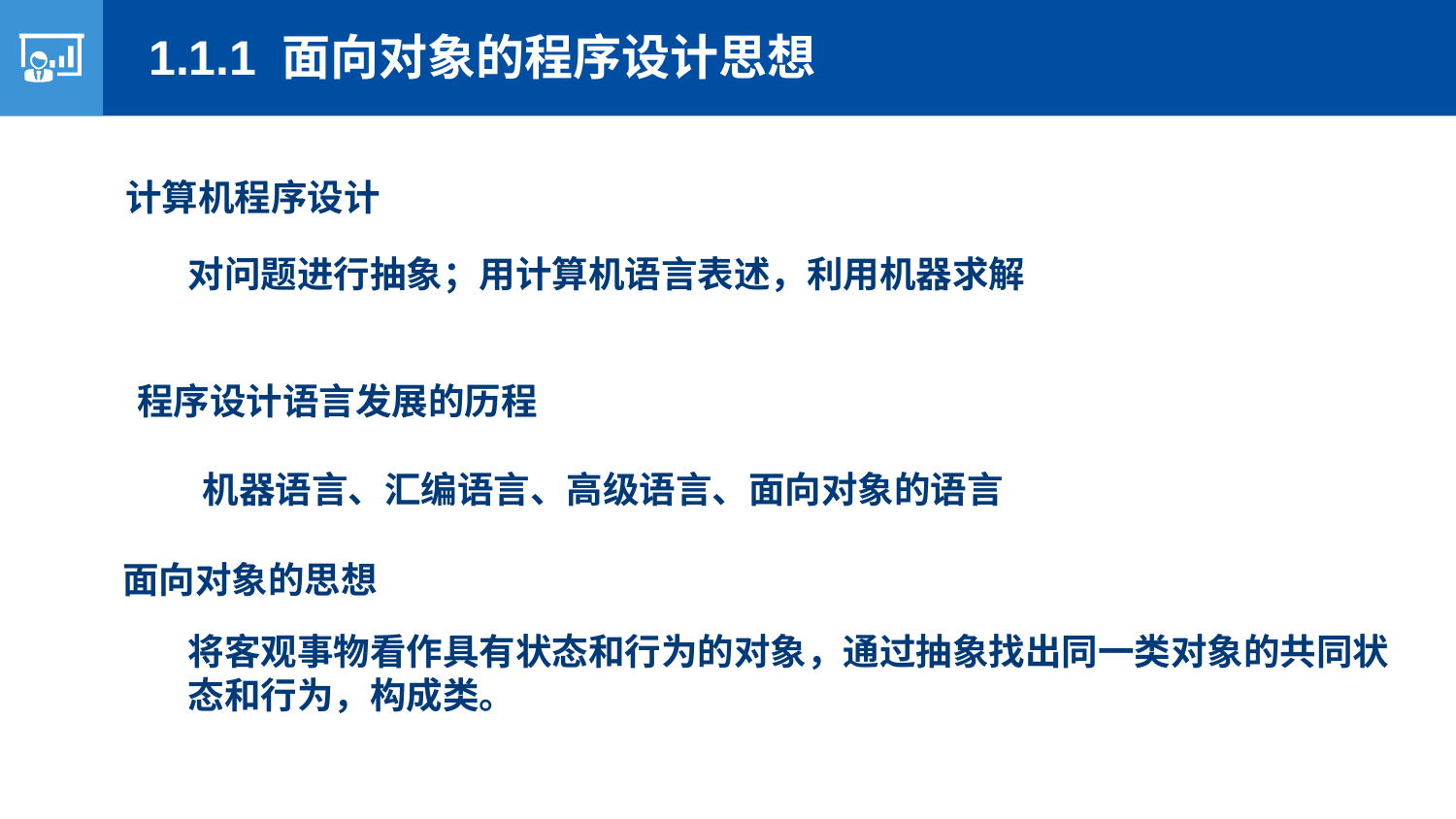

1.1.1 面向对象的程序设计思想
计算机程序设计
对问题进行抽象；用计算机语言表述，利用机器求解
程序设计语言发展的历程
机器语言、汇编语言、高级语言、面向对象的语言
面向对象的思想
将客观事物看作具有状态和行为的对象，通过抽象找出同一类对象的共同状态和行为，构成类。